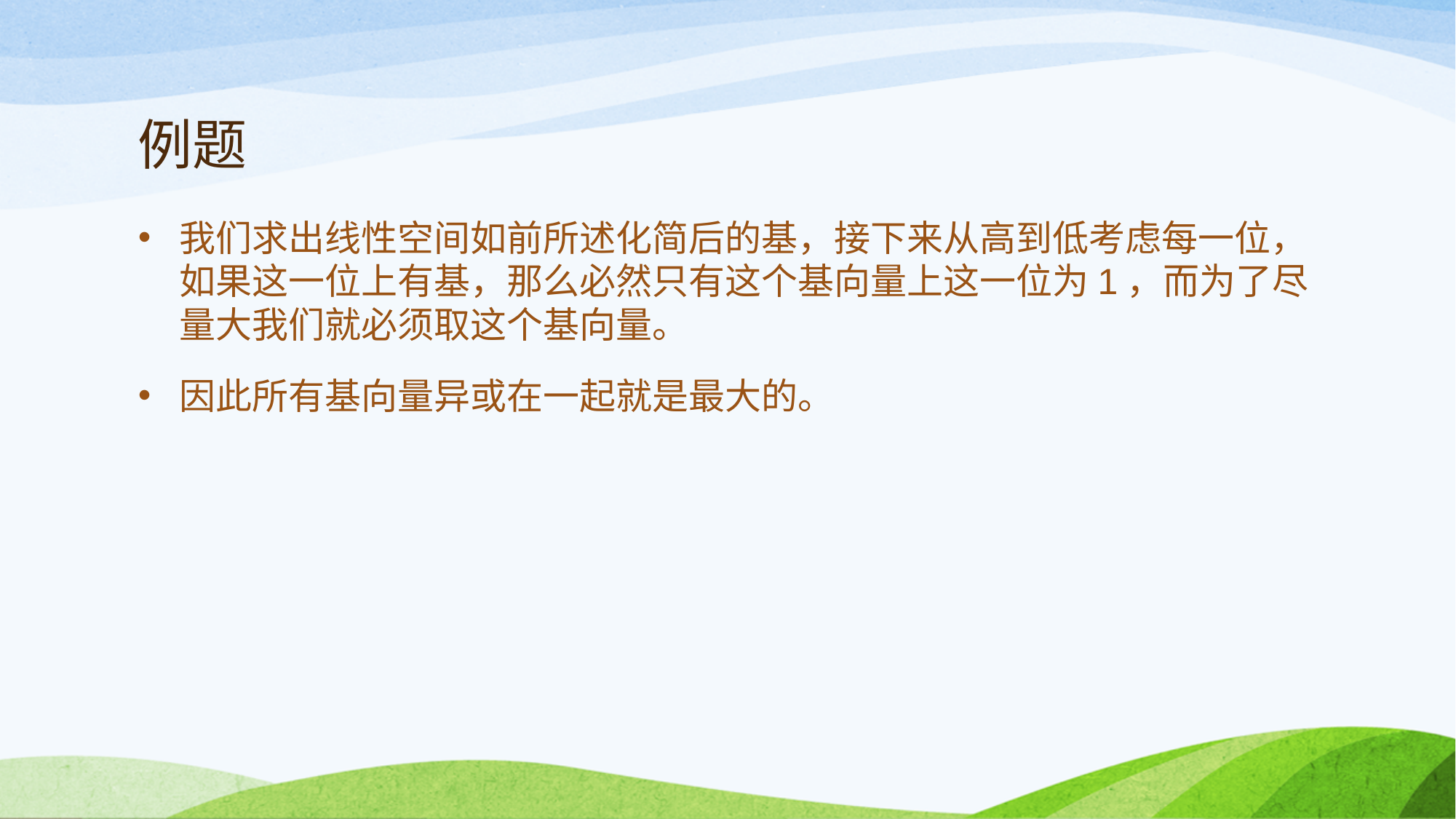

# 例题
我们求出线性空间如前所述化简后的基，接下来从高到低考虑每一位，如果这一位上有基，那么必然只有这个基向量上这一位为1，而为了尽量大我们就必须取这个基向量。
因此所有基向量异或在一起就是最大的。